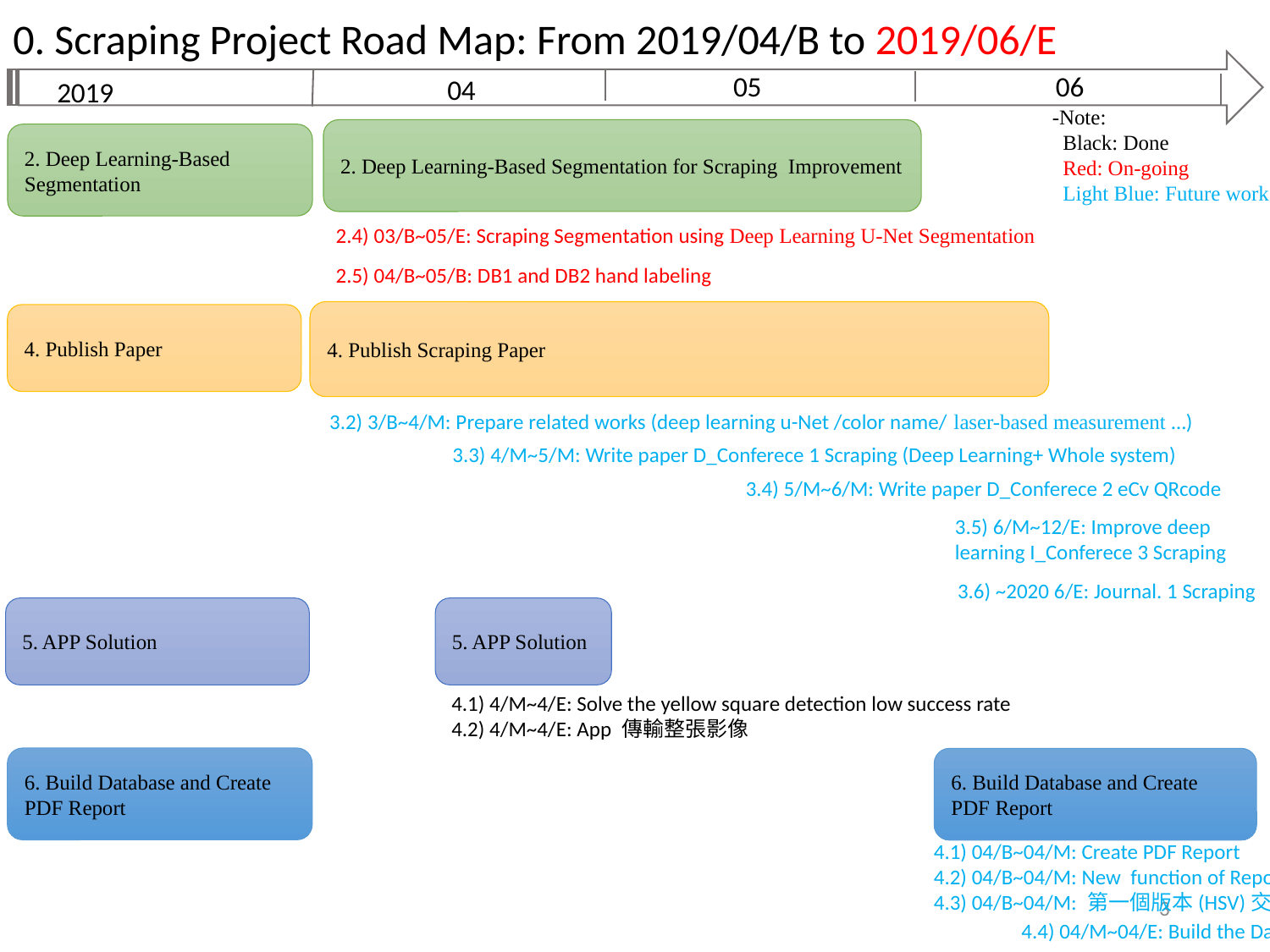

# 0. Scraping Project Road Map: From 2019/04/B to 2019/06/E

05
06
04
2019
-Note:
  Black: Done
  Red: On-going
  Light Blue: Future work
2. Deep Learning-Based Segmentation for Scraping  Improvement
2. Deep Learning-Based Segmentation
2.4) 03/B~05/E: Scraping Segmentation using Deep Learning U-Net Segmentation
2.5) 04/B~05/B: DB1 and DB2 hand labeling
4. Publish Scraping Paper
4. Publish Paper
3.2) 3/B~4/M: Prepare related works (deep learning u-Net /color name/ laser-based measurement …)
3.3) 4/M~5/M: Write paper D_Conferece 1 Scraping (Deep Learning+ Whole system)
3.4) 5/M~6/M: Write paper D_Conferece 2 eCv QRcode
3.5) 6/M~12/E: Improve deep learning I_Conferece 3 Scraping
3.6) ~2020 6/E: Journal. 1 Scraping
5. APP Solution
5. APP Solution
4.1) 4/M~4/E: Solve the yellow square detection low success rate
4.2) 4/M~4/E: App 傳輸整張影像
6. Build Database and Create PDF Report
6. Build Database and Create PDF Report
4.1) 04/B~04/M: Create PDF Report
4.2) 04/B~04/M: New  function of Report on APP
4.3) 04/B~04/M: 第一個版本(HSV)交接
3
4.4) 04/M~04/E: Build the Database (NoSQL / MySQL)